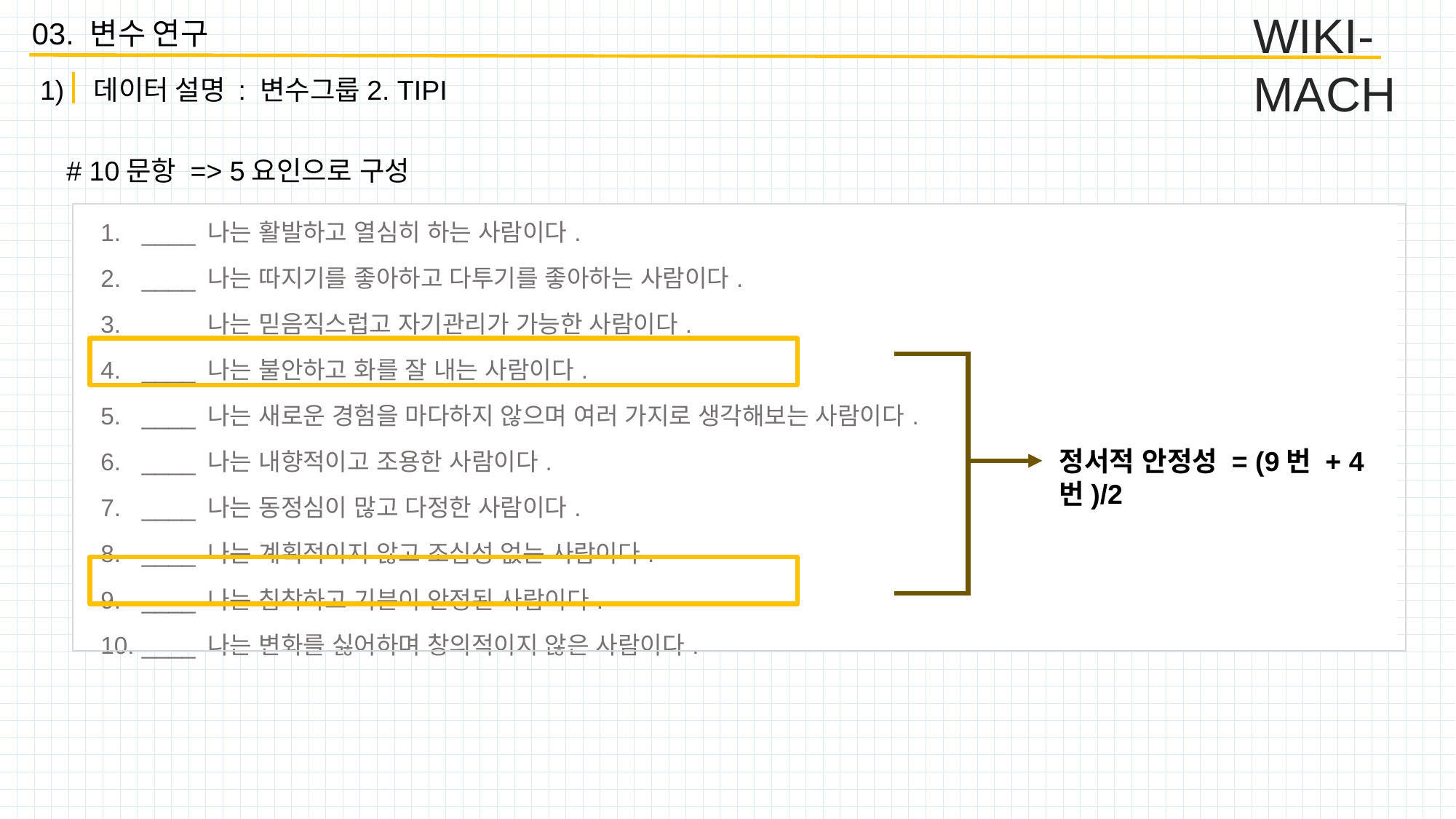

WIKI-MACH
03. 변수 연구
1)   데이터 설명 : 변수그룹2. TIPI
# 10문항 => 5요인으로 구성

| \_\_\_\_ 나는 활발하고 열심히 하는 사람이다. |
| --- |
| \_\_\_\_ 나는 따지기를 좋아하고 다투기를 좋아하는 사람이다. |
| \_\_\_\_ 나는 믿음직스럽고 자기관리가 가능한 사람이다. |
| \_\_\_\_ 나는 불안하고 화를 잘 내는 사람이다. |
| \_\_\_\_ 나는 새로운 경험을 마다하지 않으며 여러 가지로 생각해보는 사람이다. |
| \_\_\_\_ 나는 내향적이고 조용한 사람이다. |
| \_\_\_\_ 나는 동정심이 많고 다정한 사람이다. |
| \_\_\_\_ 나는 계획적이지 않고 조심성 없는 사람이다. |
| \_\_\_\_ 나는 침착하고 기분이 안정된 사람이다. |
| \_\_\_\_ 나는 변화를 싫어하며 창의적이지 않은 사람이다. |

정서적 안정성 = (9번 + 4번)/2